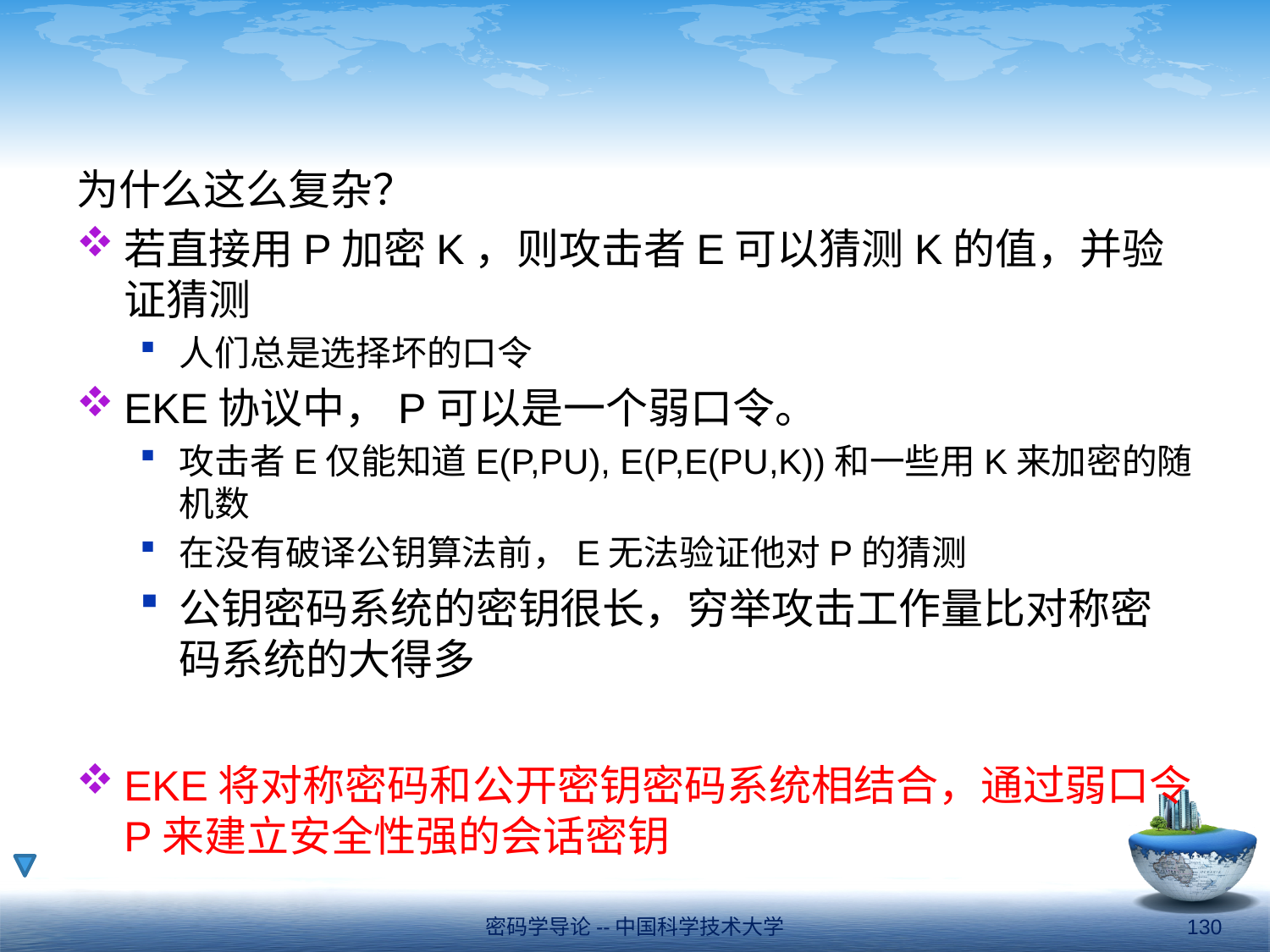

#
为什么这么复杂？
若直接用P加密K，则攻击者E可以猜测K的值，并验证猜测
人们总是选择坏的口令
EKE协议中，P可以是一个弱口令。
攻击者E仅能知道E(P,PU), E(P,E(PU,K))和一些用K来加密的随机数
在没有破译公钥算法前，E无法验证他对P的猜测
公钥密码系统的密钥很长，穷举攻击工作量比对称密码系统的大得多

EKE将对称密码和公开密钥密码系统相结合，通过弱口令P来建立安全性强的会话密钥

密码学导论--中国科学技术大学
130